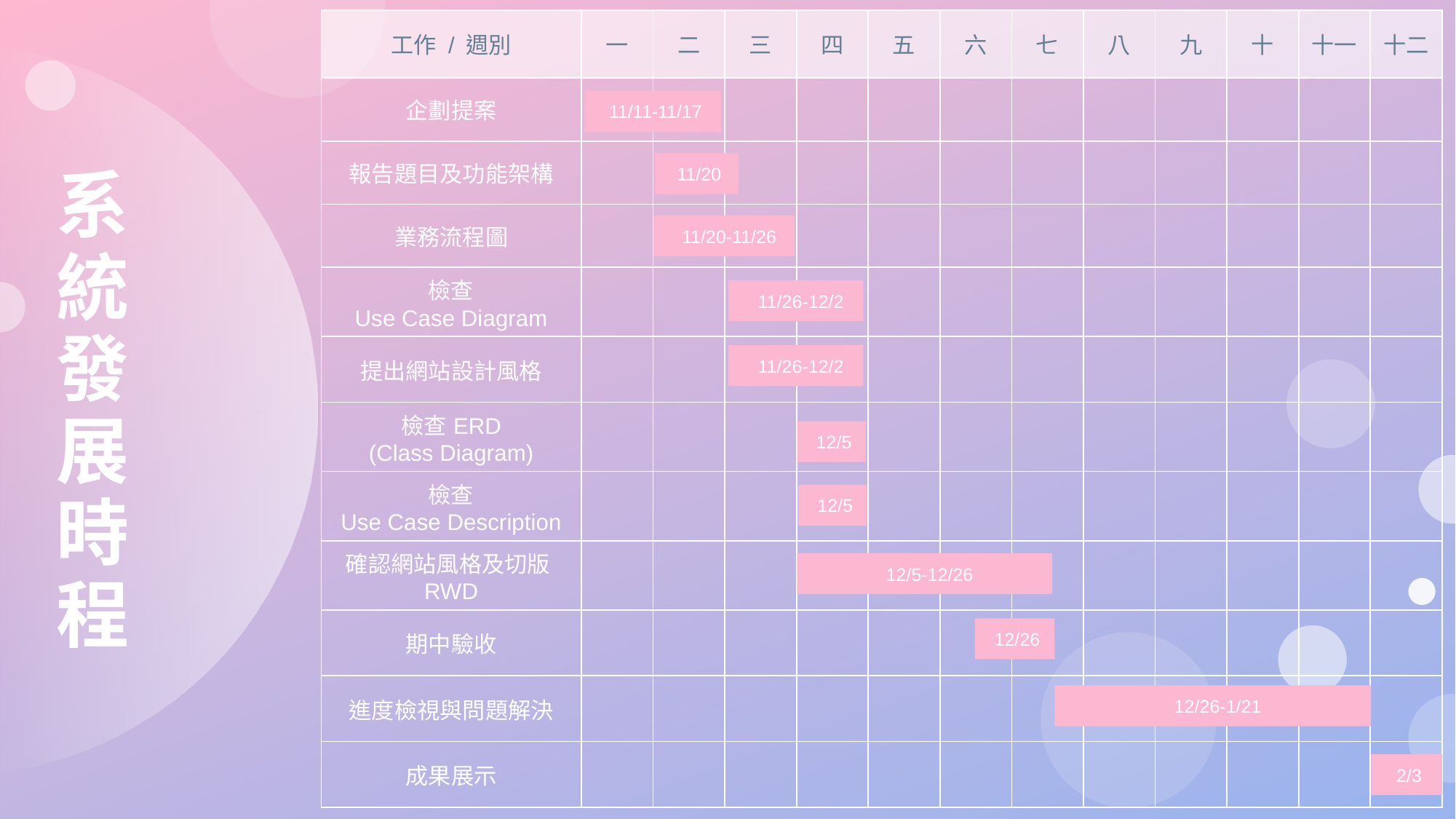

| 工作 / 週別 | 一 | 二 | 三 | 四 | 五 | 六 | 七 | 八 | 九 | 十 | 十一 | 十二 |
| --- | --- | --- | --- | --- | --- | --- | --- | --- | --- | --- | --- | --- |
| 企劃提案 |  |  |  |  |  |  |  |  |  |  |  |  |
| 報告題目及功能架構 |  |  |  |  |  |  |  |  |  |  |  |  |
| 業務流程圖 |  |  |  |  |  |  |  |  |  |  |  |  |
| 檢查 Use Case Diagram |  |  |  |  |  |  |  |  |  |  |  |  |
| 提出網站設計風格 |  |  |  |  |  |  |  |  |  |  |  |  |
| 檢查ERD (Class Diagram) |  |  |  |  |  |  |  |  |  |  |  |  |
| 檢查 Use Case Description |  |  |  |  |  |  |  |  |  |  |  |  |
| 確認網站風格及切版RWD |  |  |  |  |  |  |  |  |  |  |  |  |
| 期中驗收 |  |  |  |  |  |  |  |  |  |  |  |  |
| 進度檢視與問題解決 |  |  |  |  |  |  |  |  |  |  |  |  |
| 成果展示 |  |  |  |  |  |  |  |  |  |  |  |  |
系統發展時程
 11/11-11/17
 11/20
  11/20-11/26
  11/26-12/2
  11/26-12/2
 12/5
 12/5
  12/5-12/26
 12/26
  12/26-1/21
 2/3